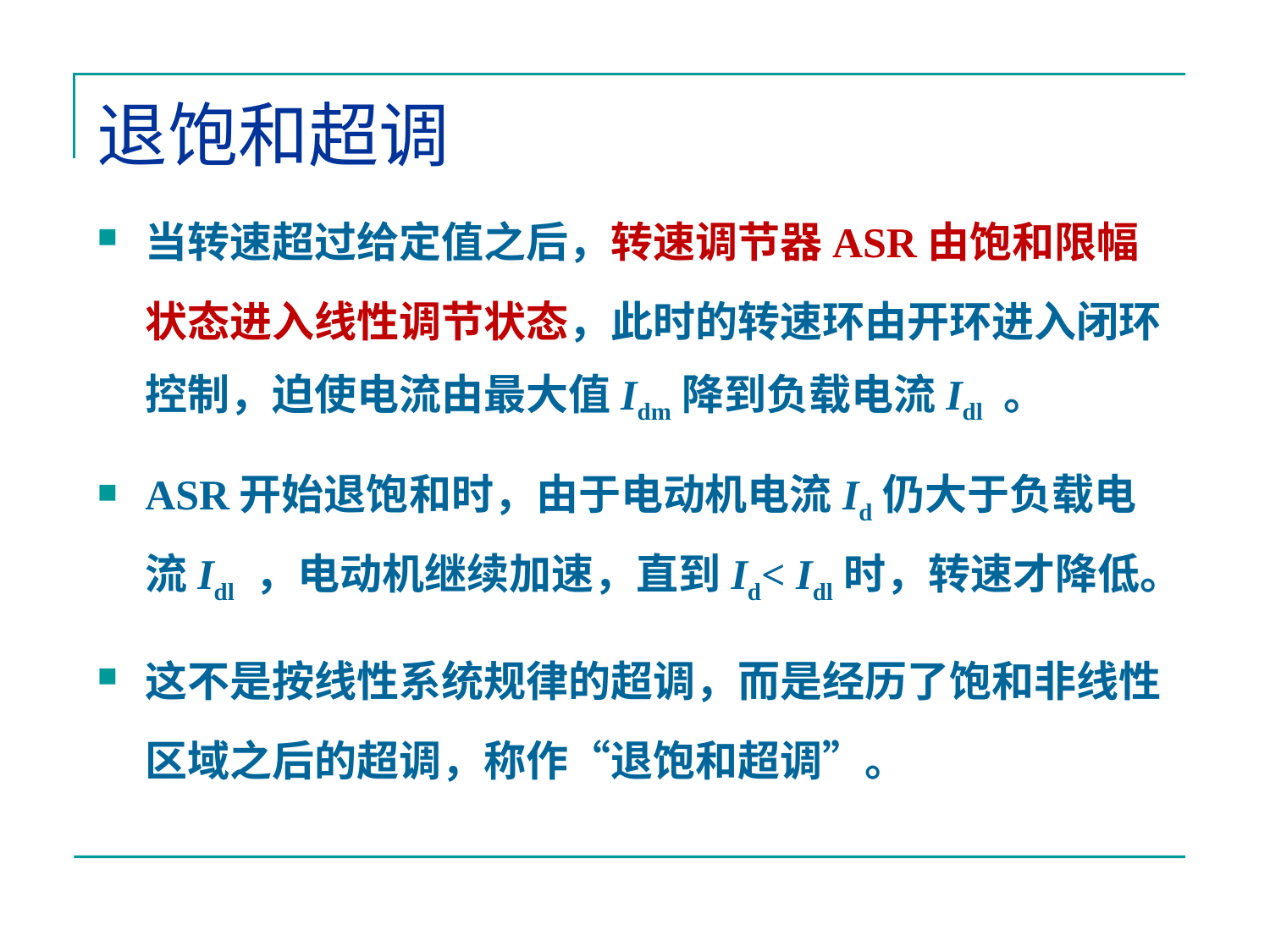

# 退饱和超调
当转速超过给定值之后，转速调节器ASR由饱和限幅状态进入线性调节状态，此时的转速环由开环进入闭环控制，迫使电流由最大值Idm降到负载电流Idl 。
ASR开始退饱和时，由于电动机电流Id仍大于负载电流Idl ，电动机继续加速，直到Id< Idl时，转速才降低。
这不是按线性系统规律的超调，而是经历了饱和非线性区域之后的超调，称作“退饱和超调”。